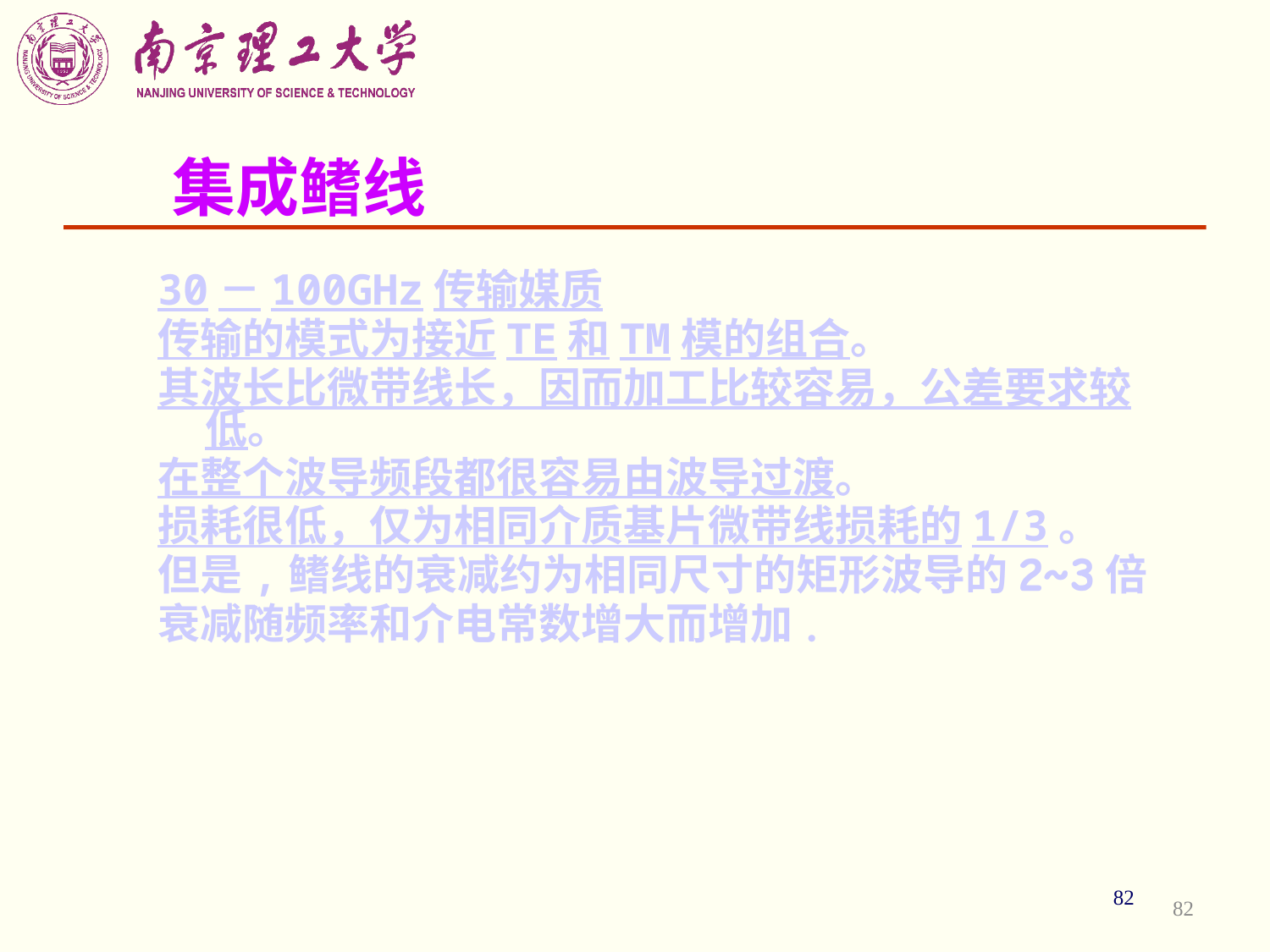

# 集成鳍线
30－100GHz传输媒质
传输的模式为接近TE和TM模的组合。
其波长比微带线长，因而加工比较容易，公差要求较低。
在整个波导频段都很容易由波导过渡。
损耗很低，仅为相同介质基片微带线损耗的1/3。
但是,鳍线的衰减约为相同尺寸的矩形波导的2~3倍
衰减随频率和介电常数增大而增加.
82